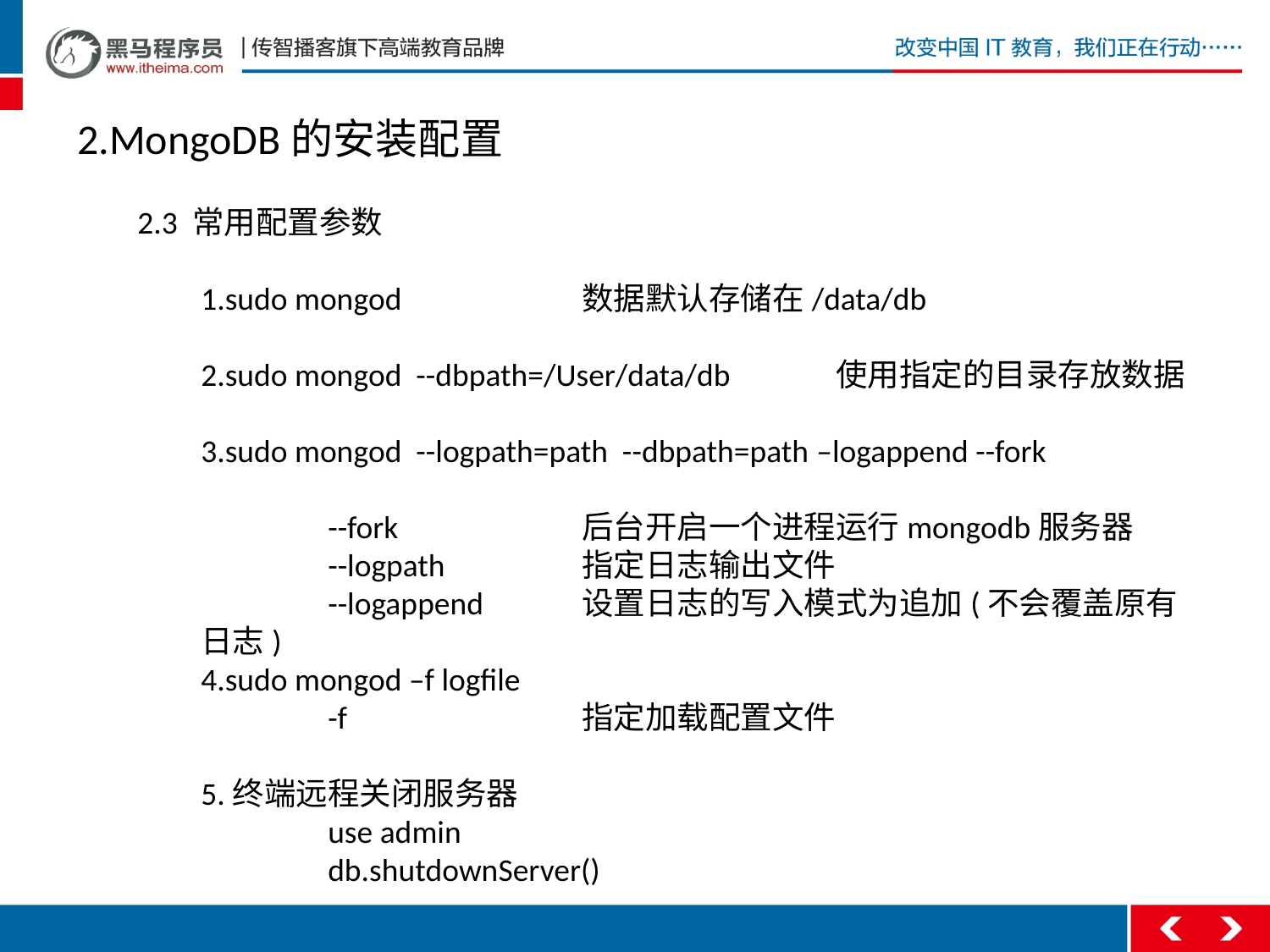

2.MongoDB的安装配置
2.3 常用配置参数

1.sudo mongod		数据默认存储在/data/db

2.sudo mongod  --dbpath=/User/data/db	使用指定的目录存放数据

3.sudo mongod  --logpath=path  --dbpath=path –logappend --fork

	--fork 		后台开启一个进程运行mongodb服务器
	--logpath		指定日志输出文件
	--logappend	设置日志的写入模式为追加(不会覆盖原有日志)
4.sudo mongod –f logfile
	-f		指定加载配置文件

5.终端远程关闭服务器
	use admin
	db.shutdownServer()